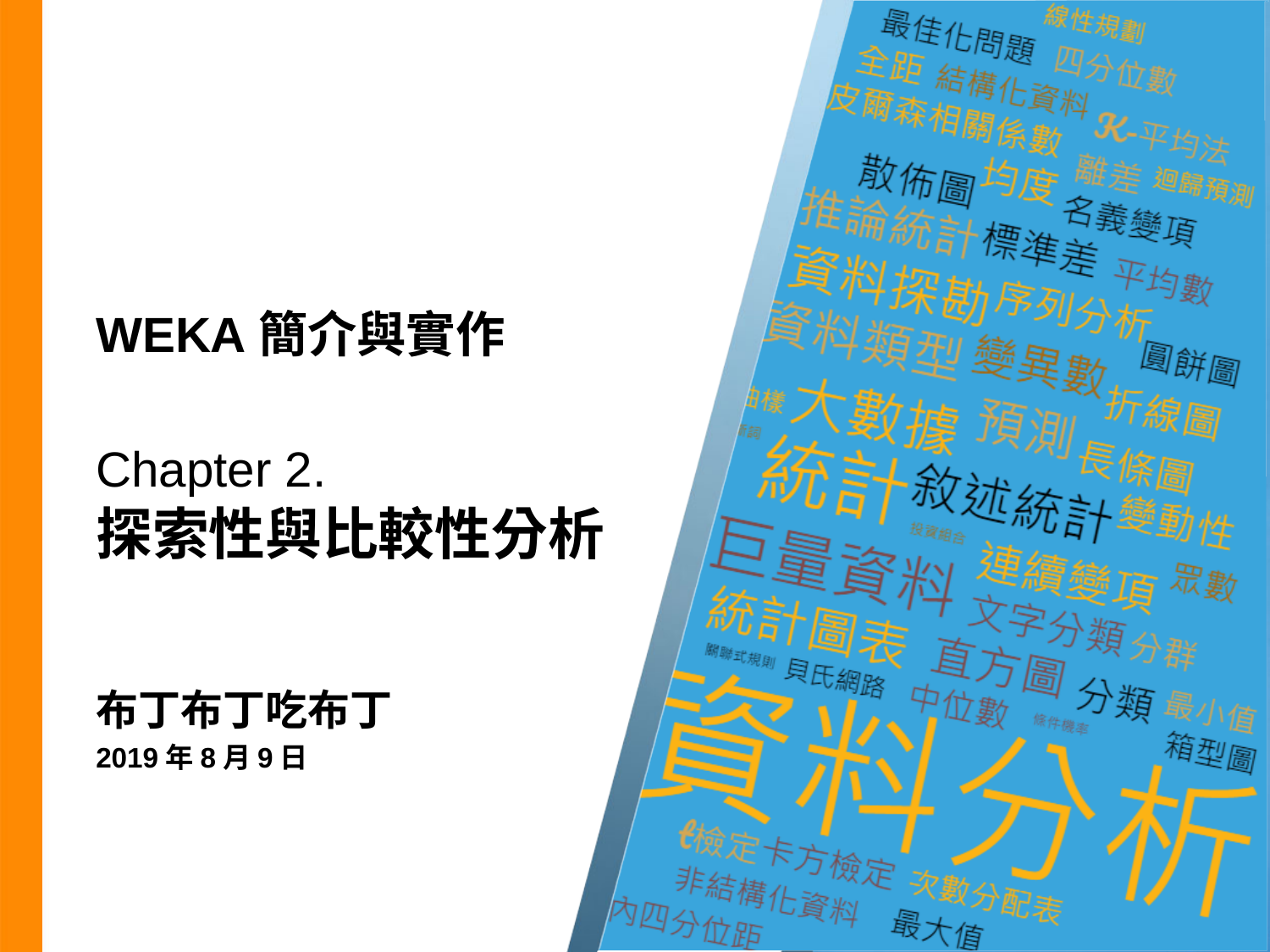

# WEKA簡介與實作

Chapter 2.
探索性與比較性分析

布丁布丁吃布丁
2019年8月9日